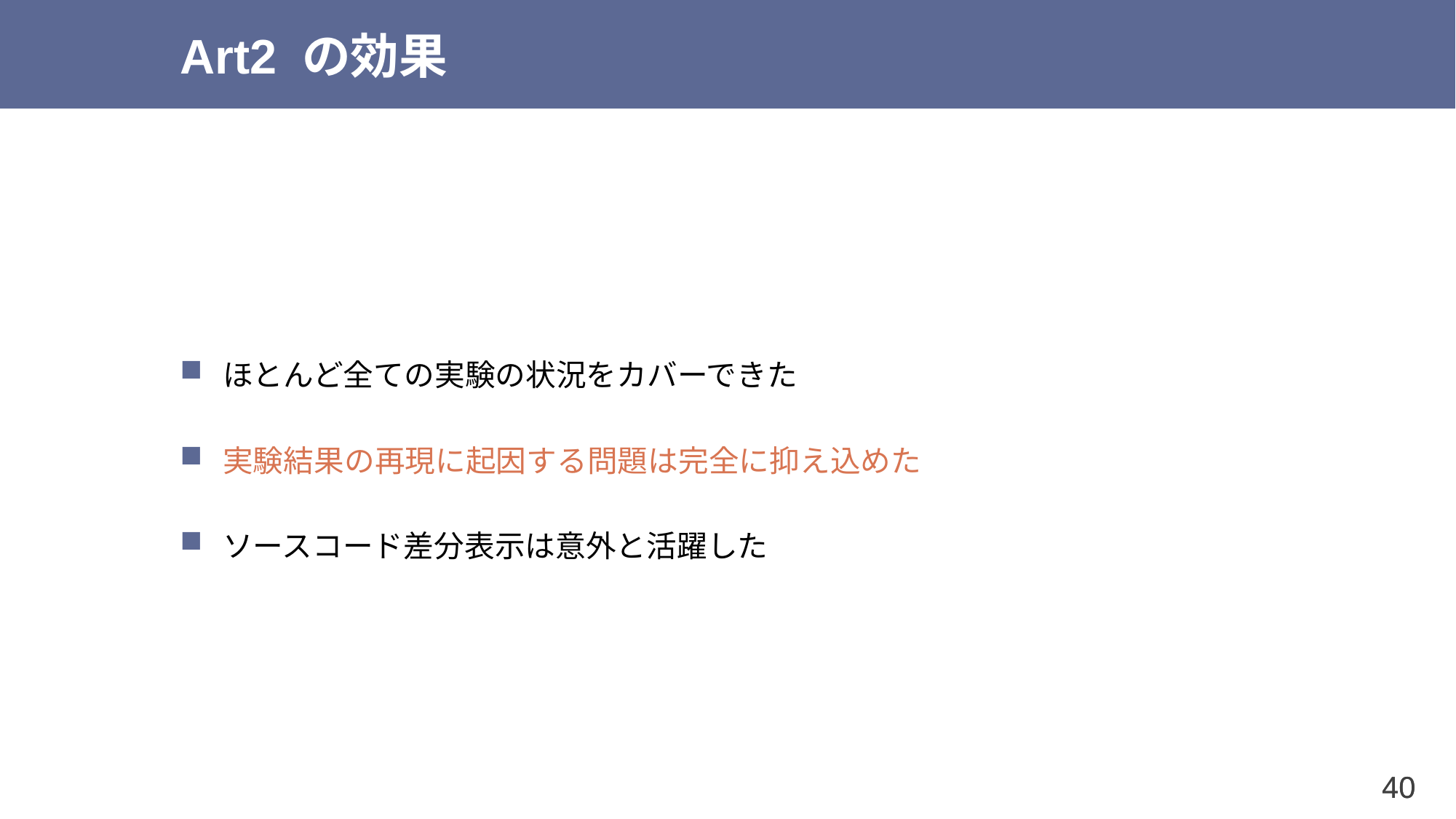

# Art2 の効果
ほとんど全ての実験の状況をカバーできた
実験結果の再現に起因する問題は完全に抑え込めた
ソースコード差分表示は意外と活躍した